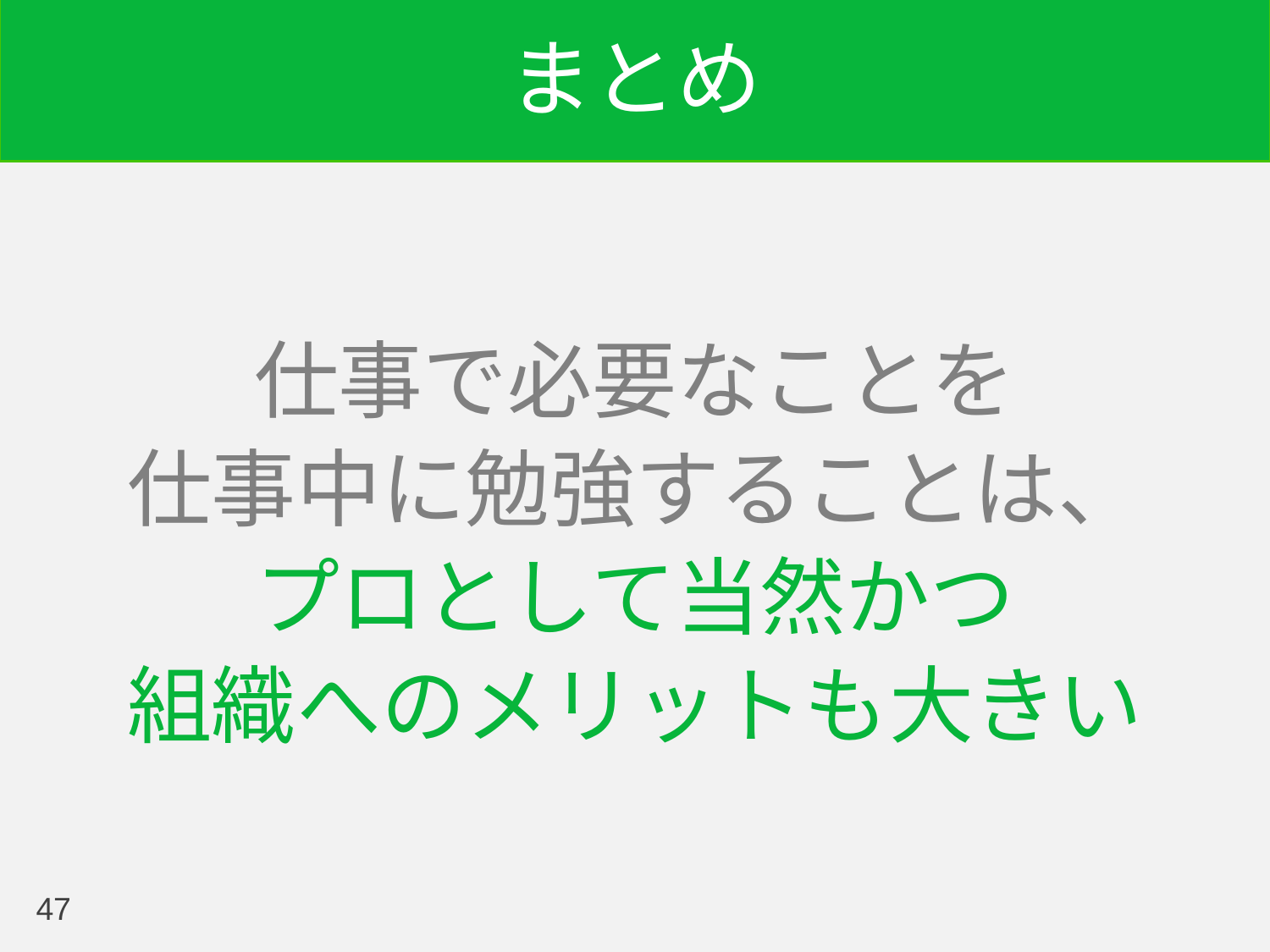

# まとめ
仕事で必要なことを
仕事中に勉強することは、
プロとして当然かつ
組織へのメリットも大きい
47